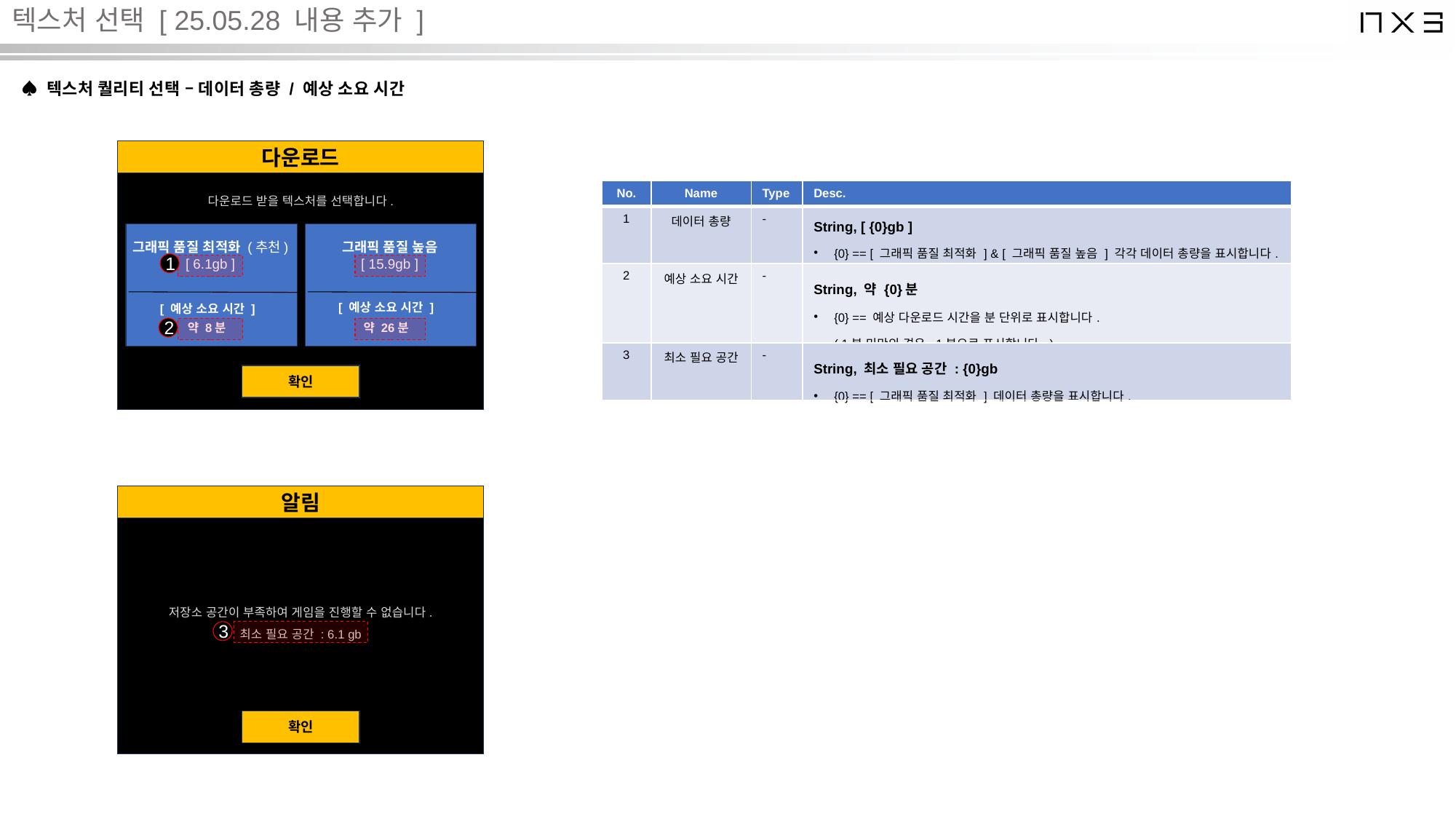

# 텍스처 선택 [ 25.05.28 내용 추가 ]
♠ 텍스처 퀄리티 선택 – 데이터 총량 / 예상 소요 시간
다운로드

다운로드 받을 텍스처를 선택합니다.

그래픽 품질 최적화 (추천)
[ 6.1gb ]
그래픽 품질 높음
[ 15.9gb ]
[ 예상 소요 시간 ]
[ 예상 소요 시간 ]
약 26분
약 8분

확인
| No. | Name | Type | Desc. |
| --- | --- | --- | --- |
| 1 | 데이터 총량 | - | String, [ {0}gb ] {0} == [ 그래픽 품질 최적화 ] & [ 그래픽 품질 높음 ] 각각 데이터 총량을 표시합니다. |
| 2 | 예상 소요 시간 | - | String, 약 {0}분 {0} == 예상 다운로드 시간을 분 단위로 표시합니다. ( 1분 미만의 경우, 1분으로 표시합니다. ) |
| 3 | 최소 필요 공간 | - | String, 최소 필요 공간 : {0}gb {0} == [ 그래픽 품질 최적화 ] 데이터 총량을 표시합니다. |
1

2

알림

저장소 공간이 부족하여 게임을 진행할 수 없습니다.
최소 필요 공간 : 6.1 gb
3

확인